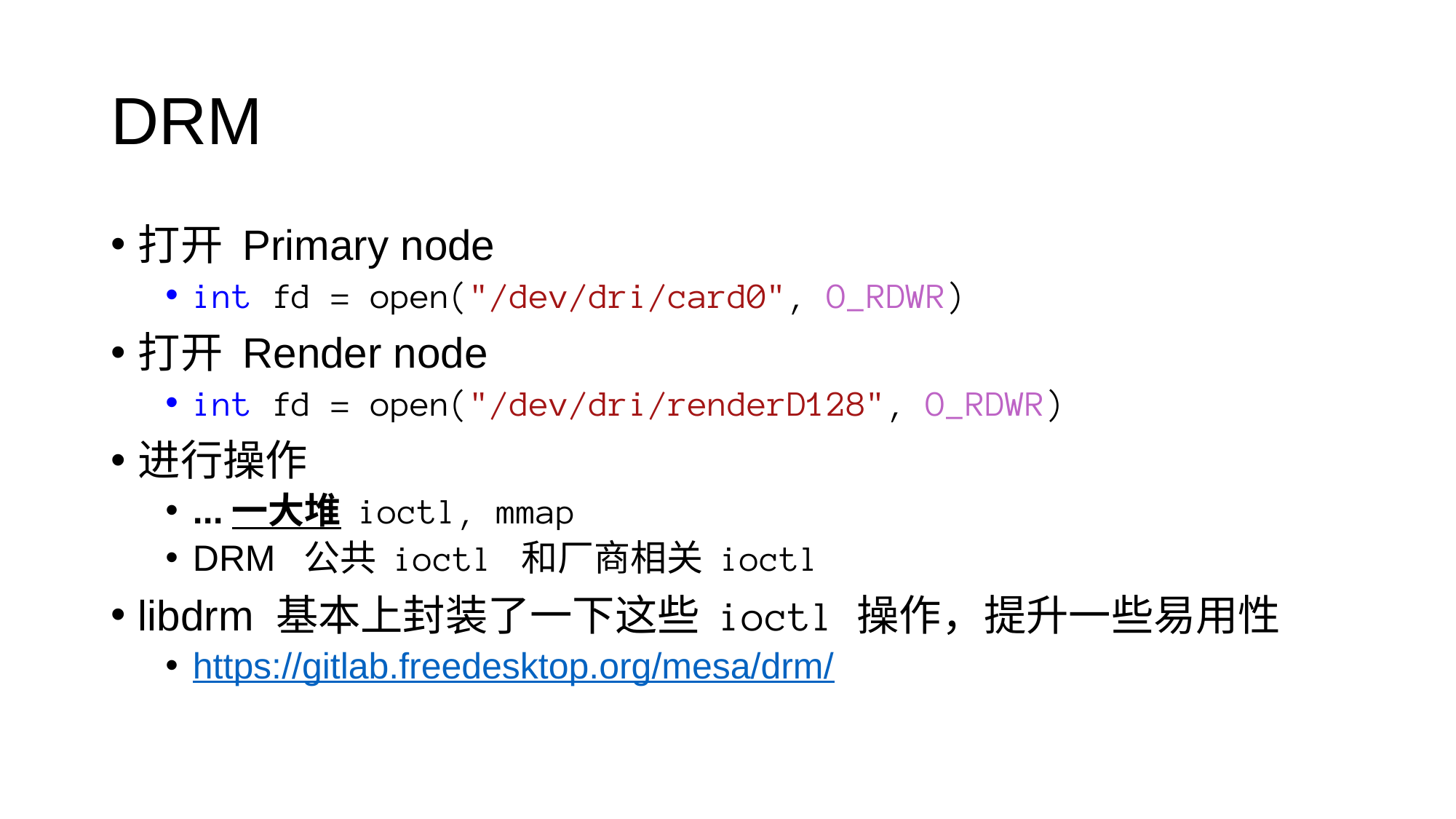

# DRM
打开 Primary node
int fd = open("/dev/dri/card0", O_RDWR)
打开 Render node
int fd = open("/dev/dri/renderD128", O_RDWR)
进行操作
...一大堆 ioctl, mmap
DRM 公共 ioctl 和厂商相关 ioctl
libdrm 基本上封装了一下这些 ioctl 操作，提升一些易用性
https://gitlab.freedesktop.org/mesa/drm/